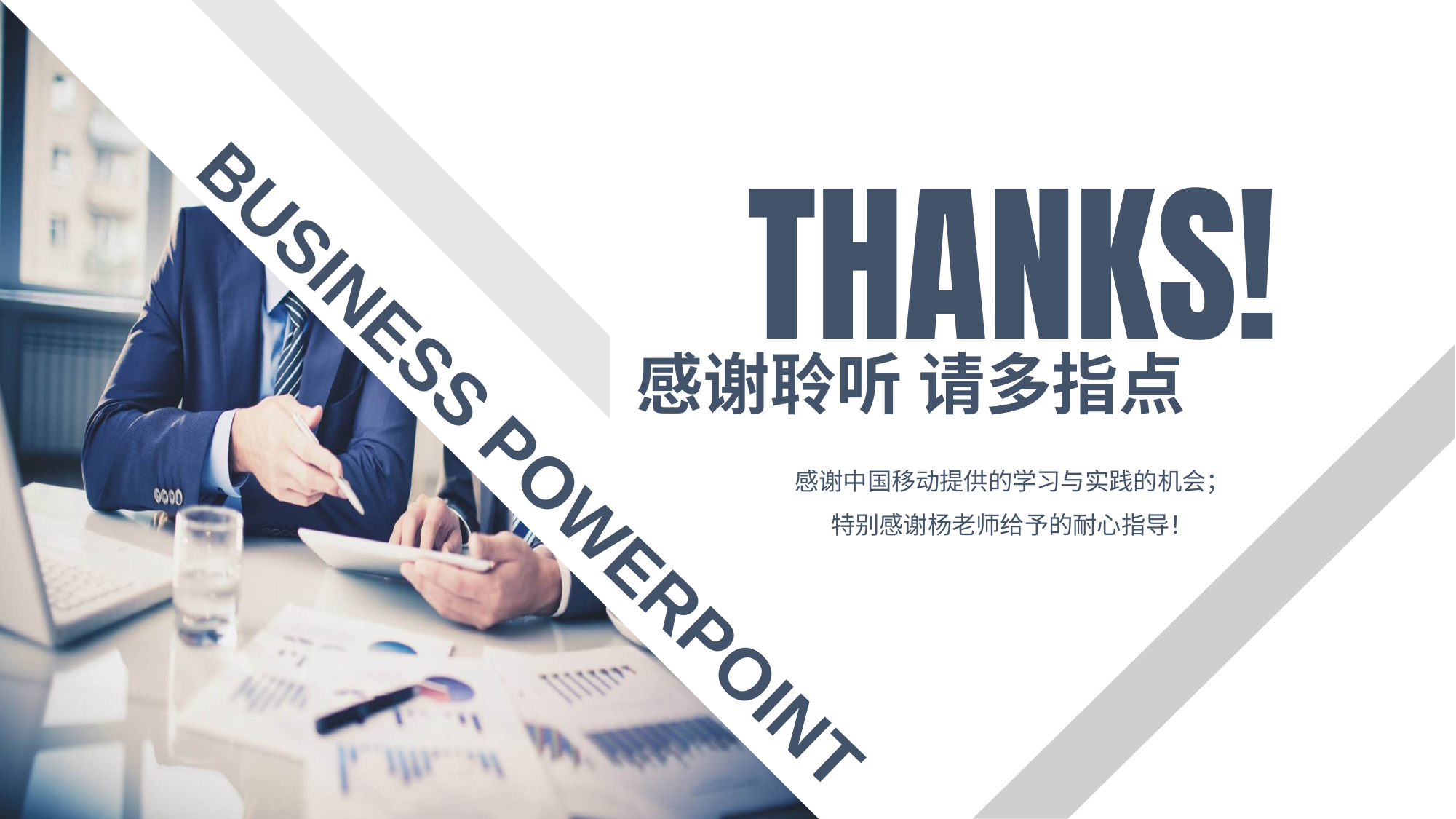

THANKS!
感谢中国移动提供的学习与实践的机会；
特别感谢杨老师给予的耐心指导！
感谢聆听 请多指点

BUSINESS POWERPOINT